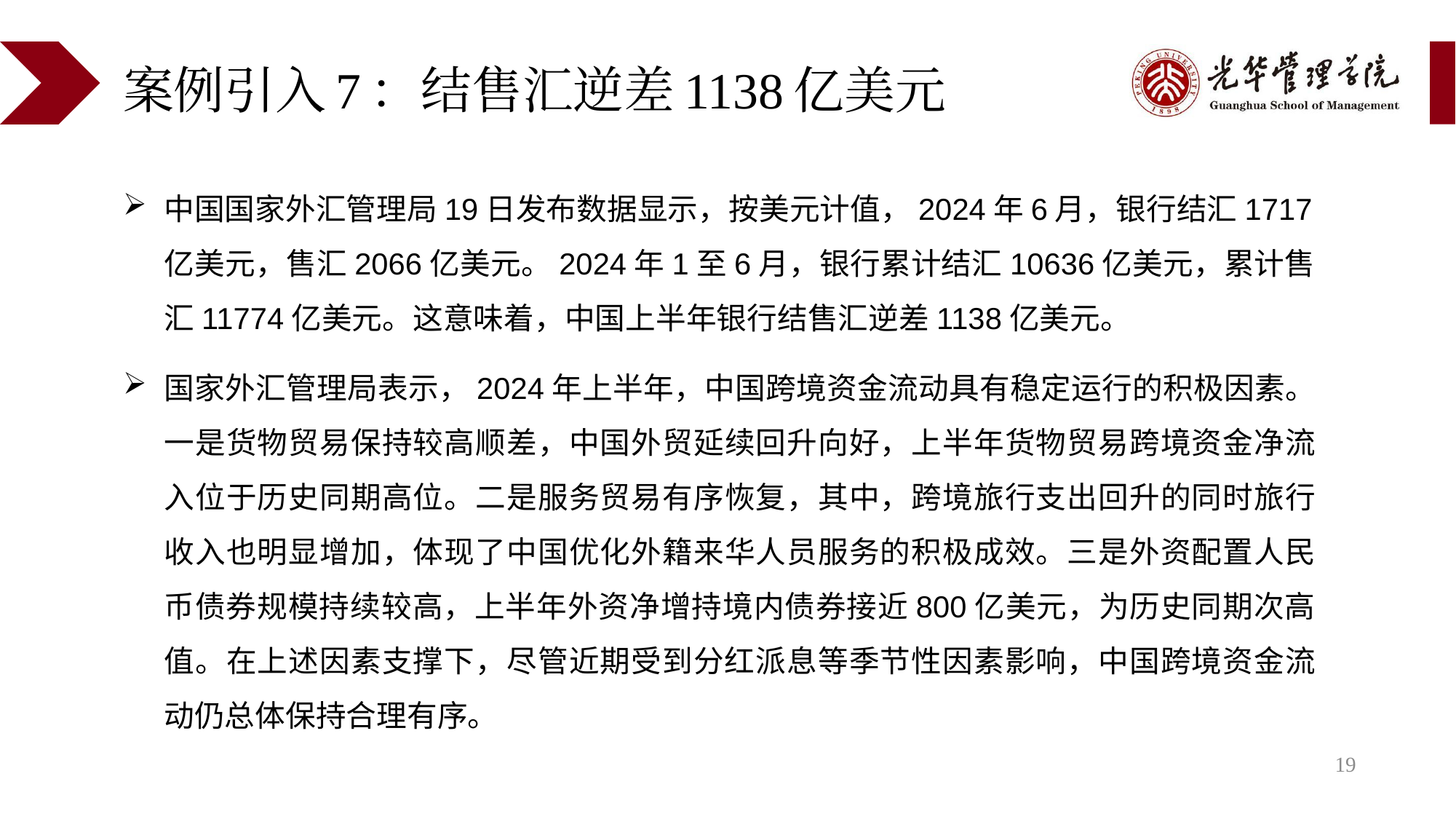

# 案例引入7：结售汇逆差1138亿美元
中国国家外汇管理局19日发布数据显示，按美元计值，2024年6月，银行结汇1717亿美元，售汇2066亿美元。2024年1至6月，银行累计结汇10636亿美元，累计售汇11774亿美元。这意味着，中国上半年银行结售汇逆差1138亿美元。
国家外汇管理局表示，2024年上半年，中国跨境资金流动具有稳定运行的积极因素。一是货物贸易保持较高顺差，中国外贸延续回升向好，上半年货物贸易跨境资金净流入位于历史同期高位。二是服务贸易有序恢复，其中，跨境旅行支出回升的同时旅行收入也明显增加，体现了中国优化外籍来华人员服务的积极成效。三是外资配置人民币债券规模持续较高，上半年外资净增持境内债券接近800亿美元，为历史同期次高值。在上述因素支撑下，尽管近期受到分红派息等季节性因素影响，中国跨境资金流动仍总体保持合理有序。
19